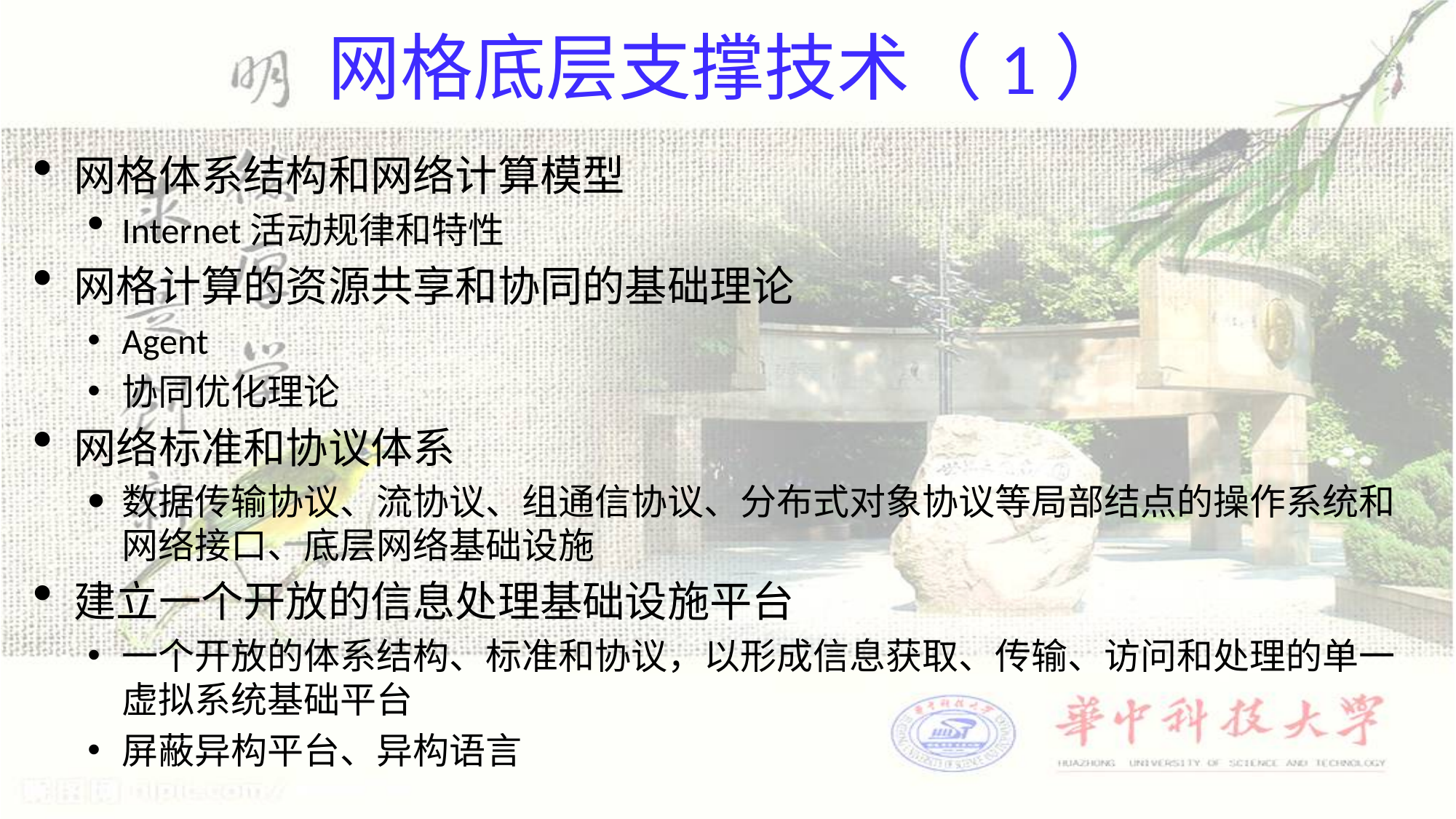

# 网格底层支撑技术（1）
网格体系结构和网络计算模型
Internet活动规律和特性
网格计算的资源共享和协同的基础理论
Agent
协同优化理论
网络标准和协议体系
数据传输协议、流协议、组通信协议、分布式对象协议等局部结点的操作系统和网络接口、底层网络基础设施
建立一个开放的信息处理基础设施平台
一个开放的体系结构、标准和协议，以形成信息获取、传输、访问和处理的单一虚拟系统基础平台
屏蔽异构平台、异构语言